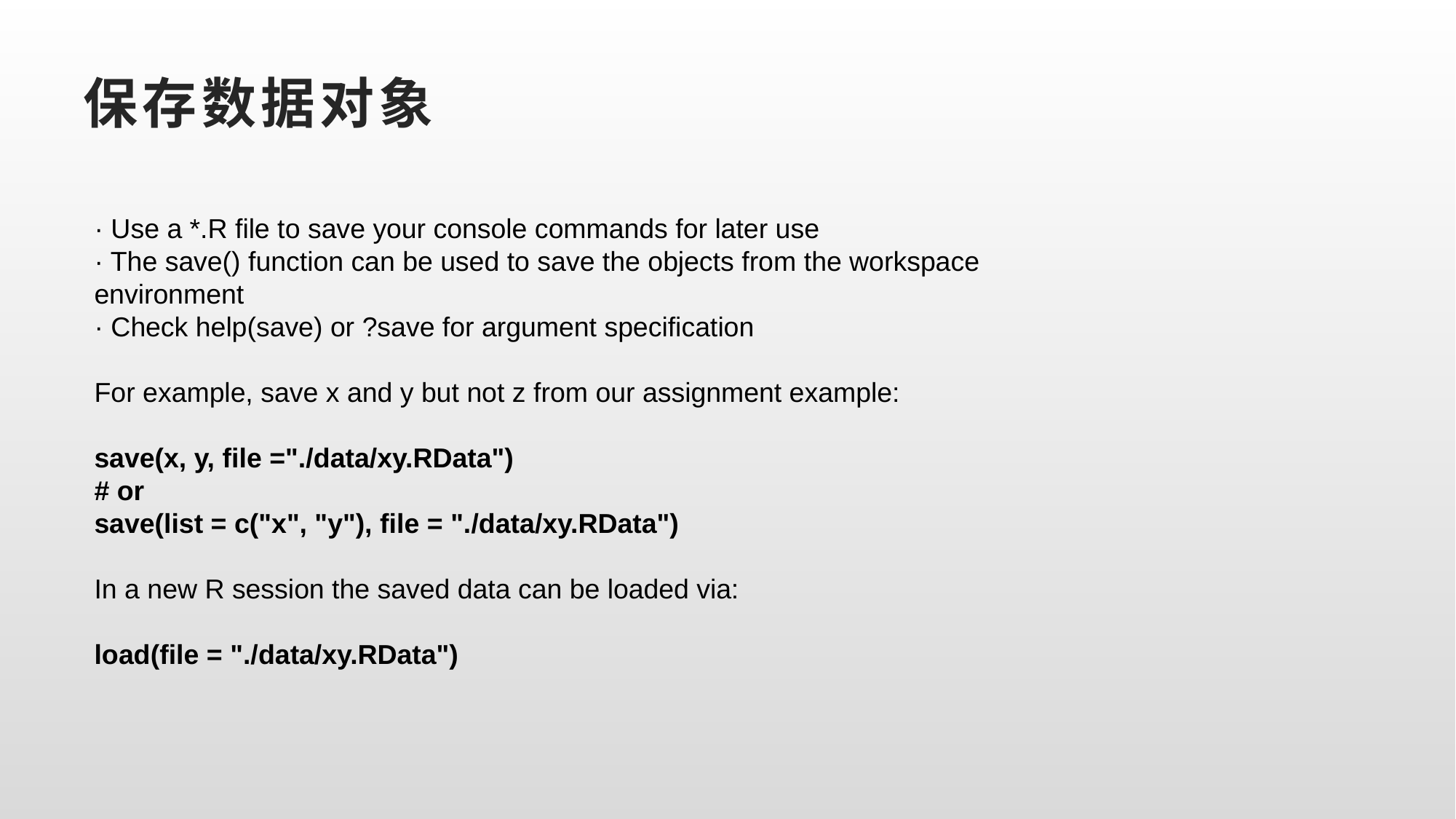

# 保存数据对象
· Use a *.R file to save your console commands for later use
· The save() function can be used to save the objects from the workspace environment
· Check help(save) or ?save for argument specification

For example, save x and y but not z from our assignment example:

save(x, y, file ="./data/xy.RData")
# or
save(list = c("x", "y"), file = "./data/xy.RData")

In a new R session the saved data can be loaded via:

load(file = "./data/xy.RData")